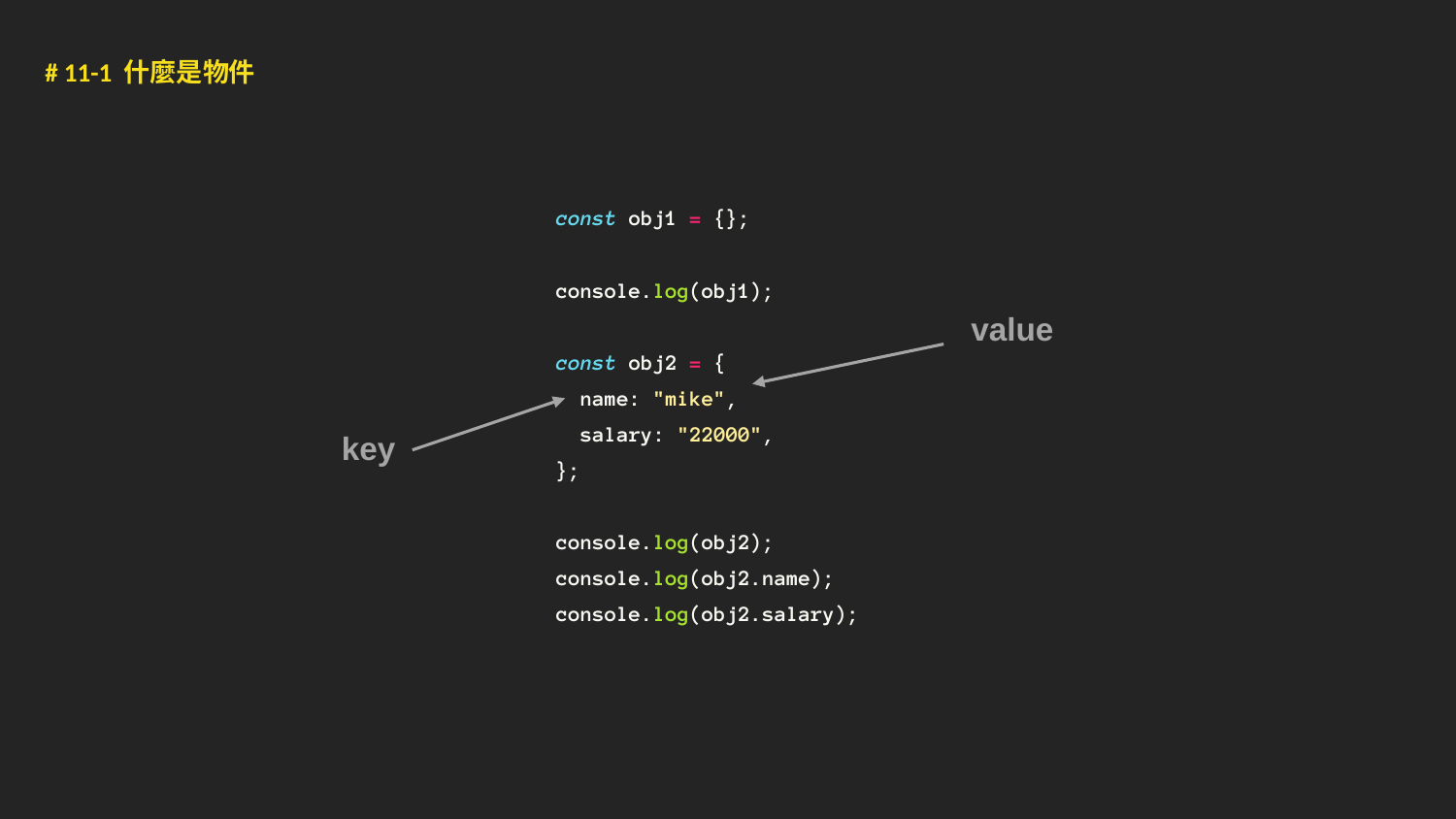

# 11-1 什麼是物件
const obj1 = {};

console.log(obj1);

const obj2 = {
  name: "mike",
  salary: "22000",
};

console.log(obj2);
console.log(obj2.name);
console.log(obj2.salary);
value
key